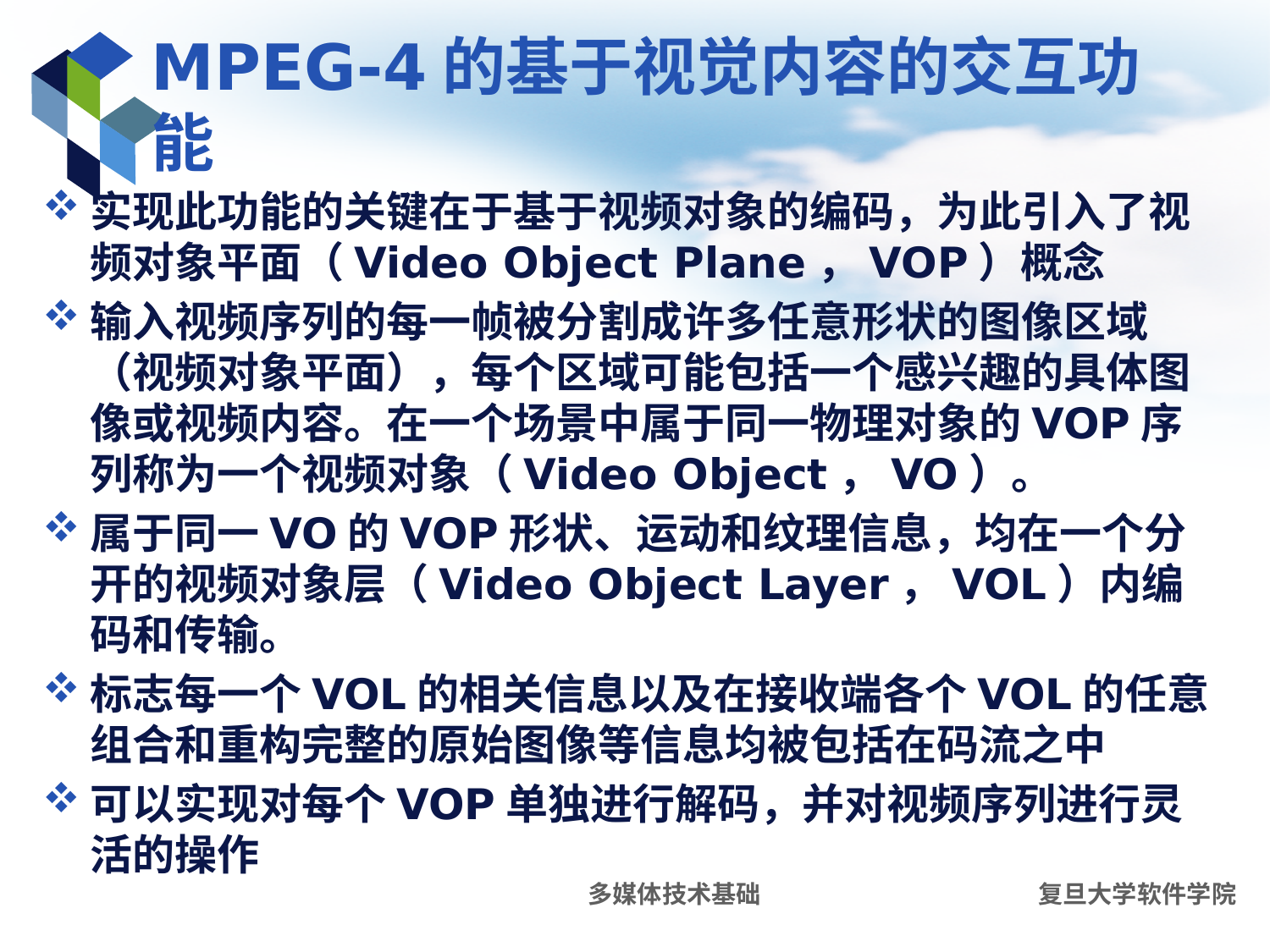

# MPEG-4的基于视觉内容的交互功能
实现此功能的关键在于基于视频对象的编码，为此引入了视频对象平面（Video Object Plane，VOP）概念
输入视频序列的每一帧被分割成许多任意形状的图像区域（视频对象平面），每个区域可能包括一个感兴趣的具体图像或视频内容。在一个场景中属于同一物理对象的VOP序列称为一个视频对象（Video Object，VO）。
属于同一VO的VOP形状、运动和纹理信息，均在一个分开的视频对象层（Video Object Layer，VOL）内编码和传输。
标志每一个VOL的相关信息以及在接收端各个VOL的任意组合和重构完整的原始图像等信息均被包括在码流之中
可以实现对每个VOP单独进行解码，并对视频序列进行灵活的操作
多媒体技术基础